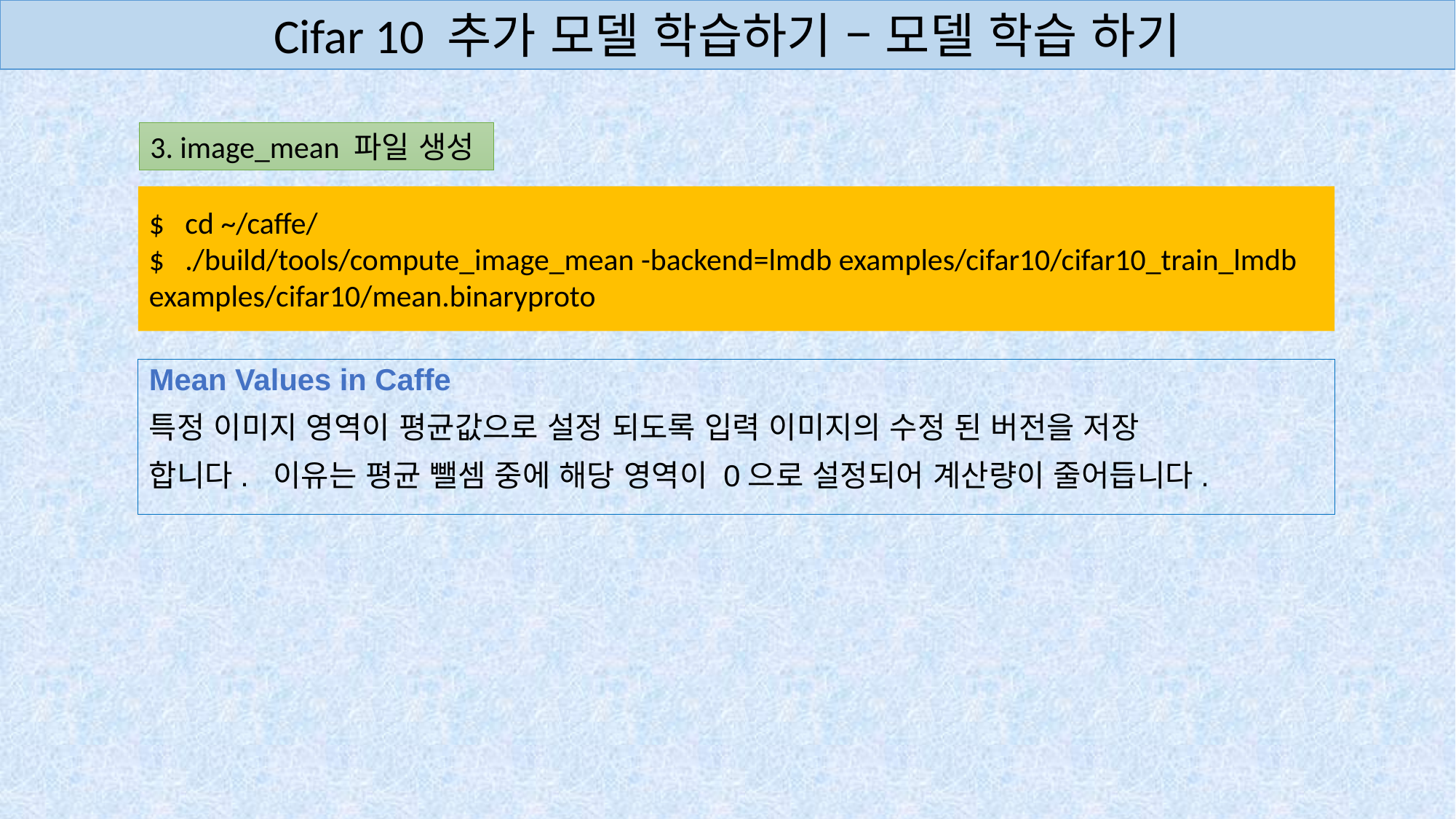

Cifar 10 추가 모델 학습하기 – 모델 학습 하기
3. image_mean 파일 생성
$   cd ~/caffe/
$   ./build/tools/compute_image_mean -backend=lmdb examples/cifar10/cifar10_train_lmdb examples/cifar10/mean.binaryproto
Mean Values in Caffe
특정 이미지 영역이 평균값으로 설정 되도록 입력 이미지의 수정 된 버전을 저장
합니다.  이유는 평균 뺄셈 중에 해당 영역이 0으로 설정되어 계산량이 줄어듭니다.